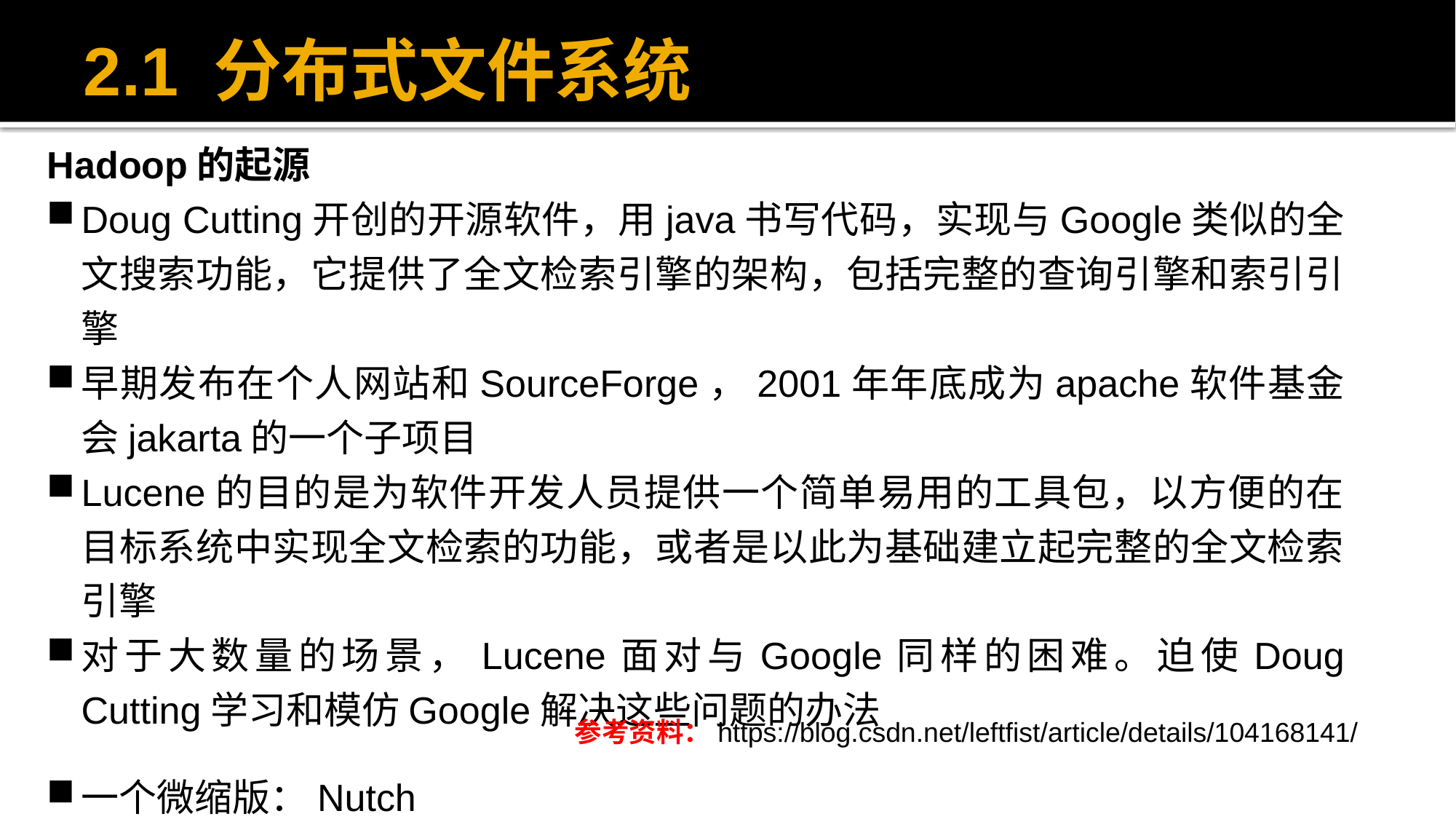

# 2.1 分布式文件系统
Hadoop的起源
Doug Cutting开创的开源软件，用java书写代码，实现与Google类似的全文搜索功能，它提供了全文检索引擎的架构，包括完整的查询引擎和索引引擎
早期发布在个人网站和SourceForge，2001年年底成为apache软件基金会jakarta的一个子项目
Lucene的目的是为软件开发人员提供一个简单易用的工具包，以方便的在目标系统中实现全文检索的功能，或者是以此为基础建立起完整的全文检索引擎
对于大数量的场景，Lucene面对与Google同样的困难。迫使Doug Cutting学习和模仿Google解决这些问题的办法
一个微缩版：Nutch
参考资料：https://blog.csdn.net/leftfist/article/details/104168141/